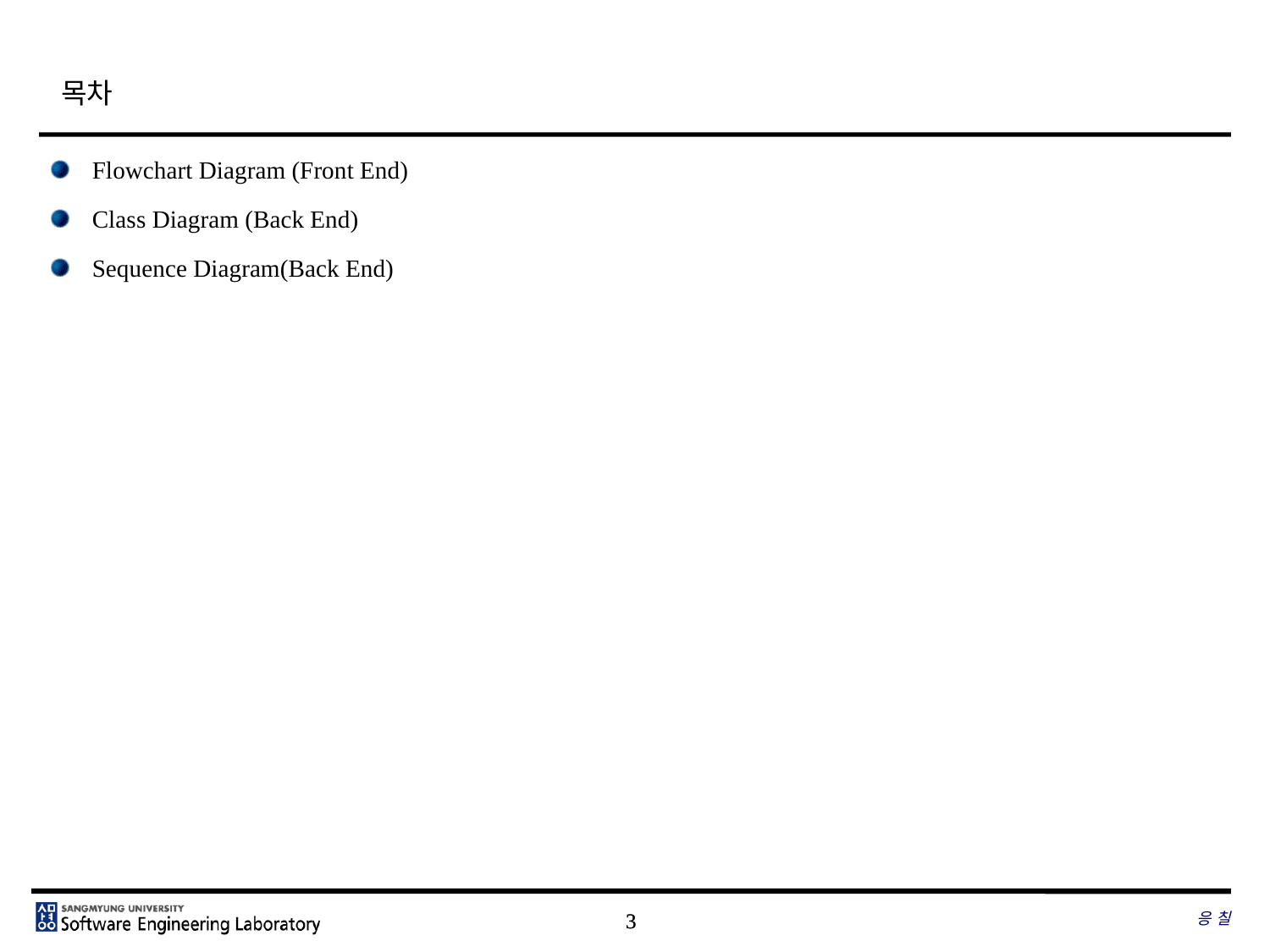

# 목차
Flowchart Diagram (Front End)
Class Diagram (Back End)
Sequence Diagram(Back End)
응 칠